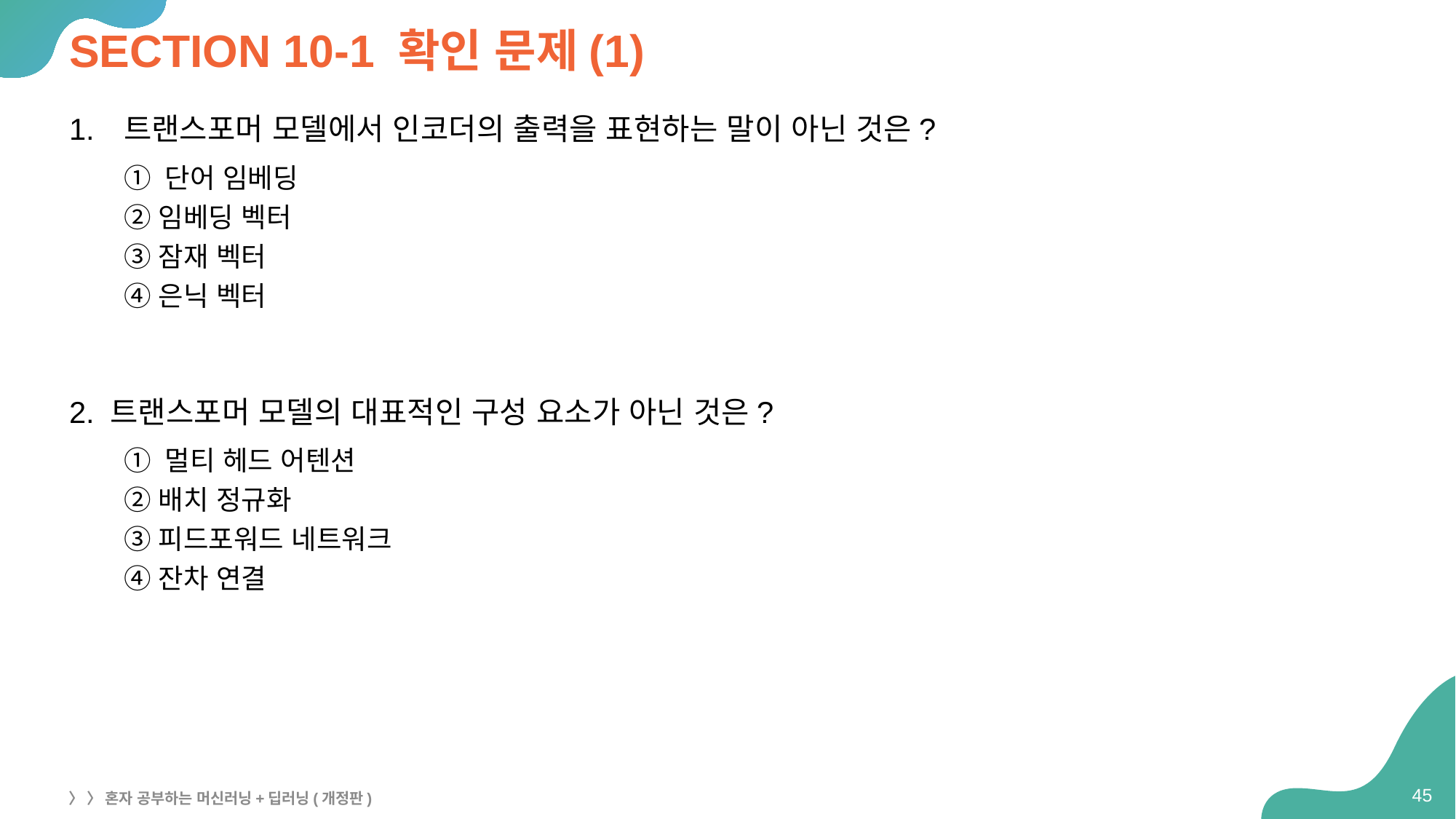

# SECTION 10-1 확인 문제(1)
트랜스포머 모델에서 인코더의 출력을 표현하는 말이 아닌 것은?
① 단어 임베딩
② 임베딩 벡터
③ 잠재 벡터
④ 은닉 벡터

트랜스포머 모델의 대표적인 구성 요소가 아닌 것은?
① 멀티 헤드 어텐션
② 배치 정규화
③ 피드포워드 네트워크
④ 잔차 연결

45
〉 〉 혼자 공부하는 머신러닝+딥러닝(개정판)